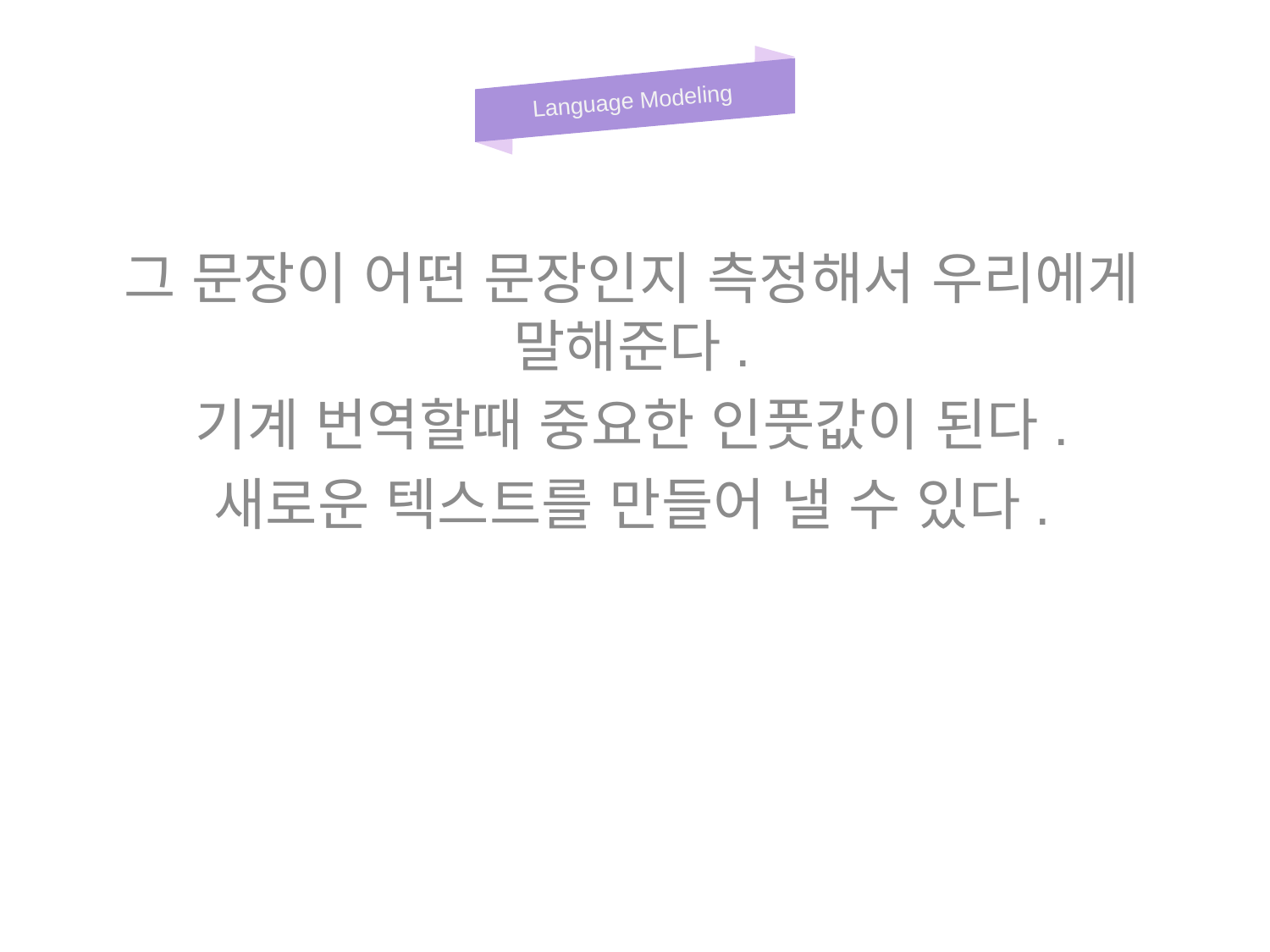

Language Modeling

그 문장이 어떤 문장인지 측정해서 우리에게 말해준다.
기계 번역할때 중요한 인풋값이 된다.
새로운 텍스트를 만들어 낼 수 있다.